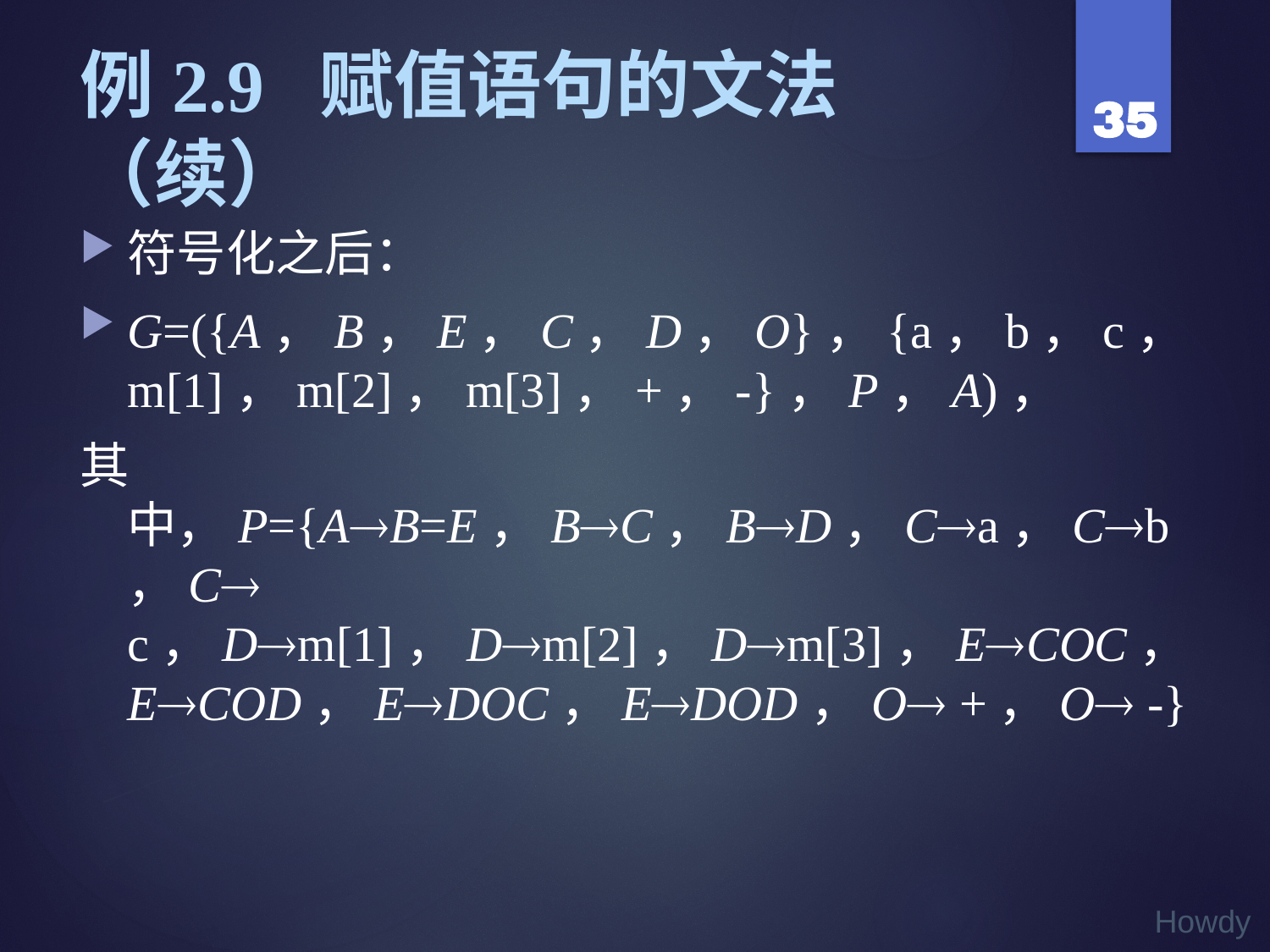

# 例2.9  赋值语句的文法（续）
符号化之后：
G=({A，B，E，C，D，O}，{a，b，c，m[1]，m[2]，m[3]，+，-}，P，A)，
其中，P={A→B=E，B→C，B→D，C→a，C→b，C→ c，D→m[1]，D→m[2]，D→m[3]，E→COC，E→COD，E→DOC，E→DOD，O→ +，O→ -}